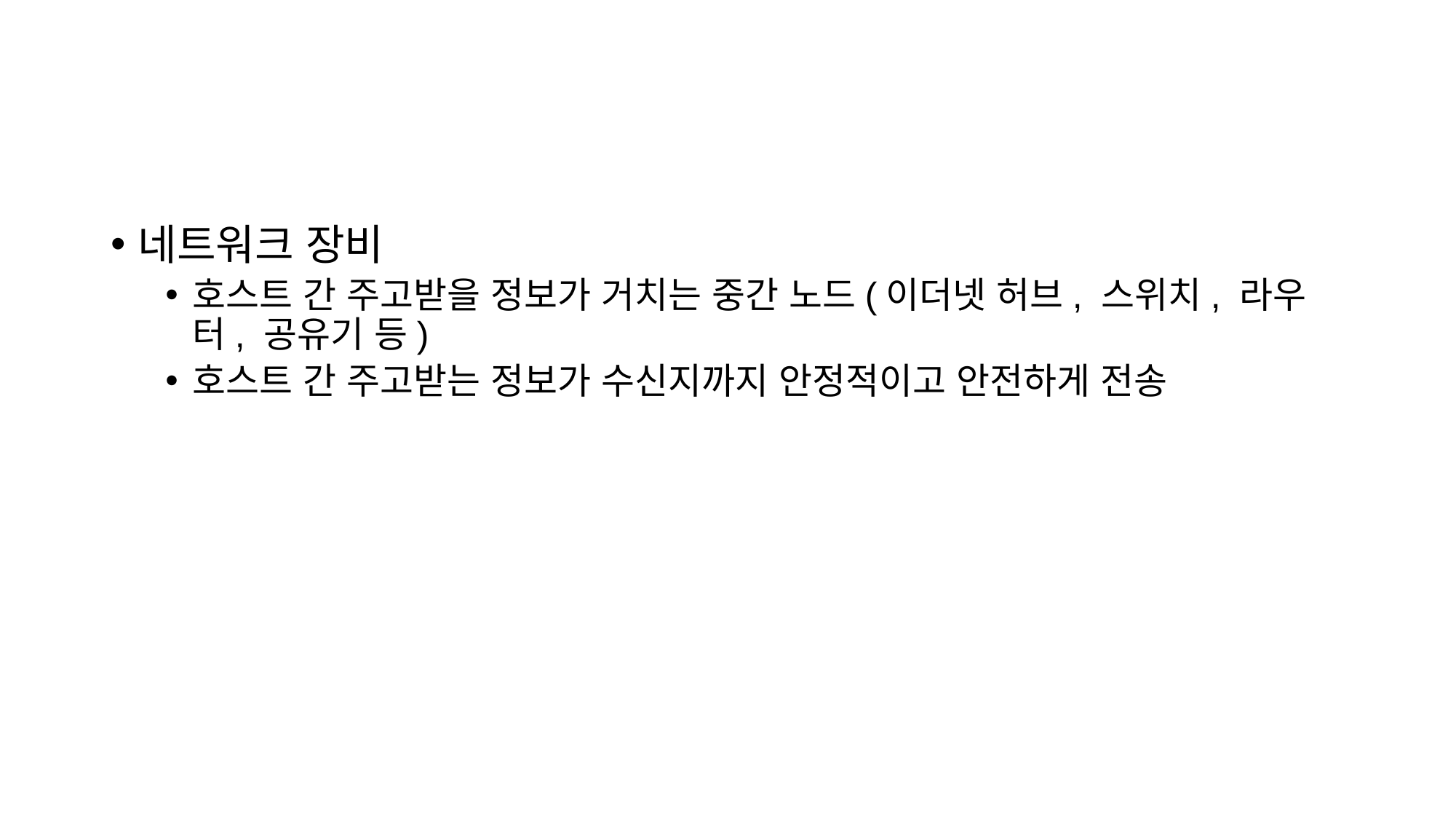

#
네트워크 장비
호스트 간 주고받을 정보가 거치는 중간 노드(이더넷 허브, 스위치, 라우터, 공유기 등)
호스트 간 주고받는 정보가 수신지까지 안정적이고 안전하게 전송